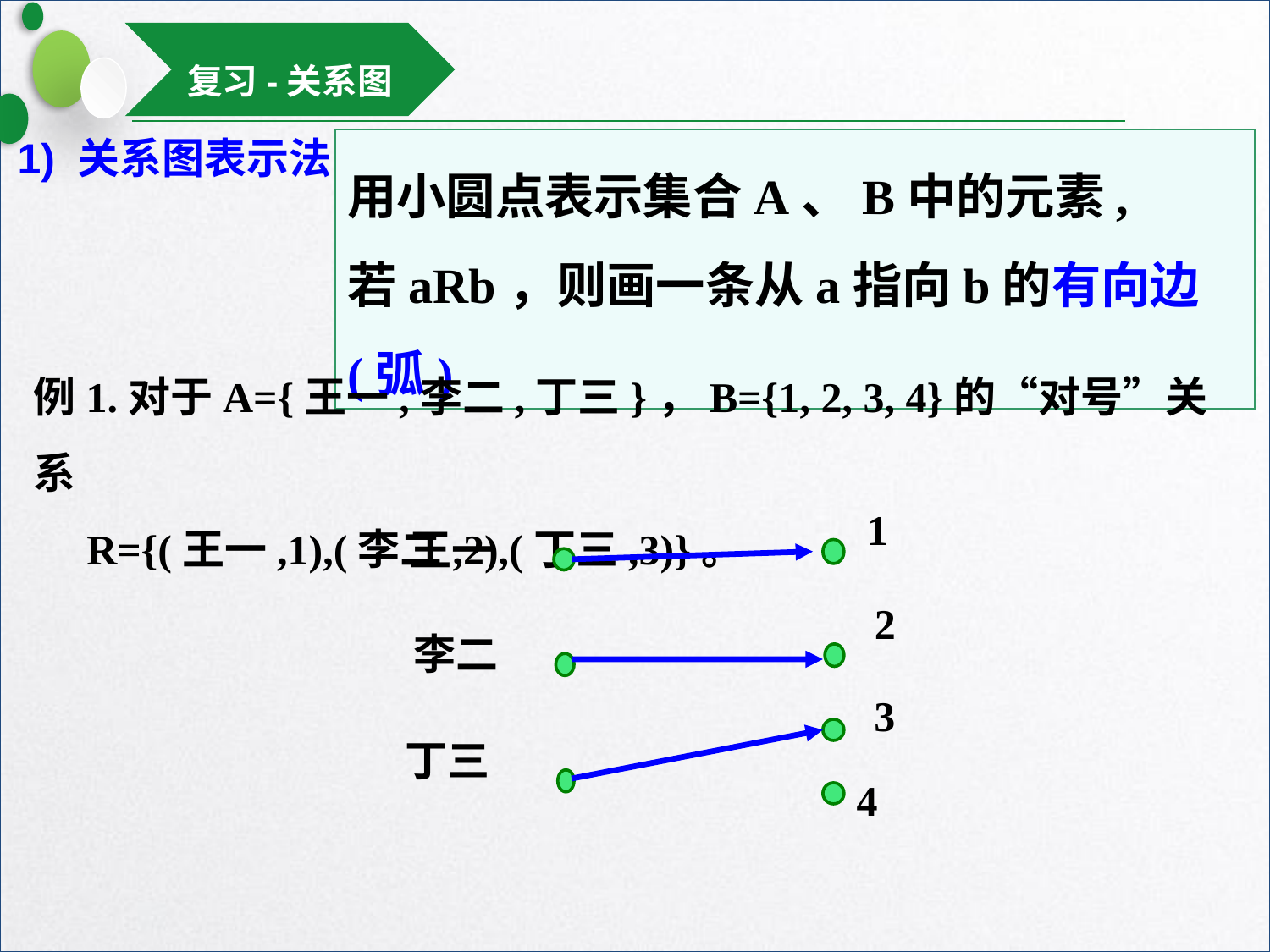

复习-关系图
用小圆点表示集合A、B中的元素,
若aRb，则画一条从a指向b的有向边(弧)
1) 关系图表示法
例1.对于A={王一,李二,丁三}，B={1, 2, 3, 4}的“对号”关系
     R={(王一,1),(李二,2),(丁三,3)}。
1

2

3

4

王一

李二

丁三